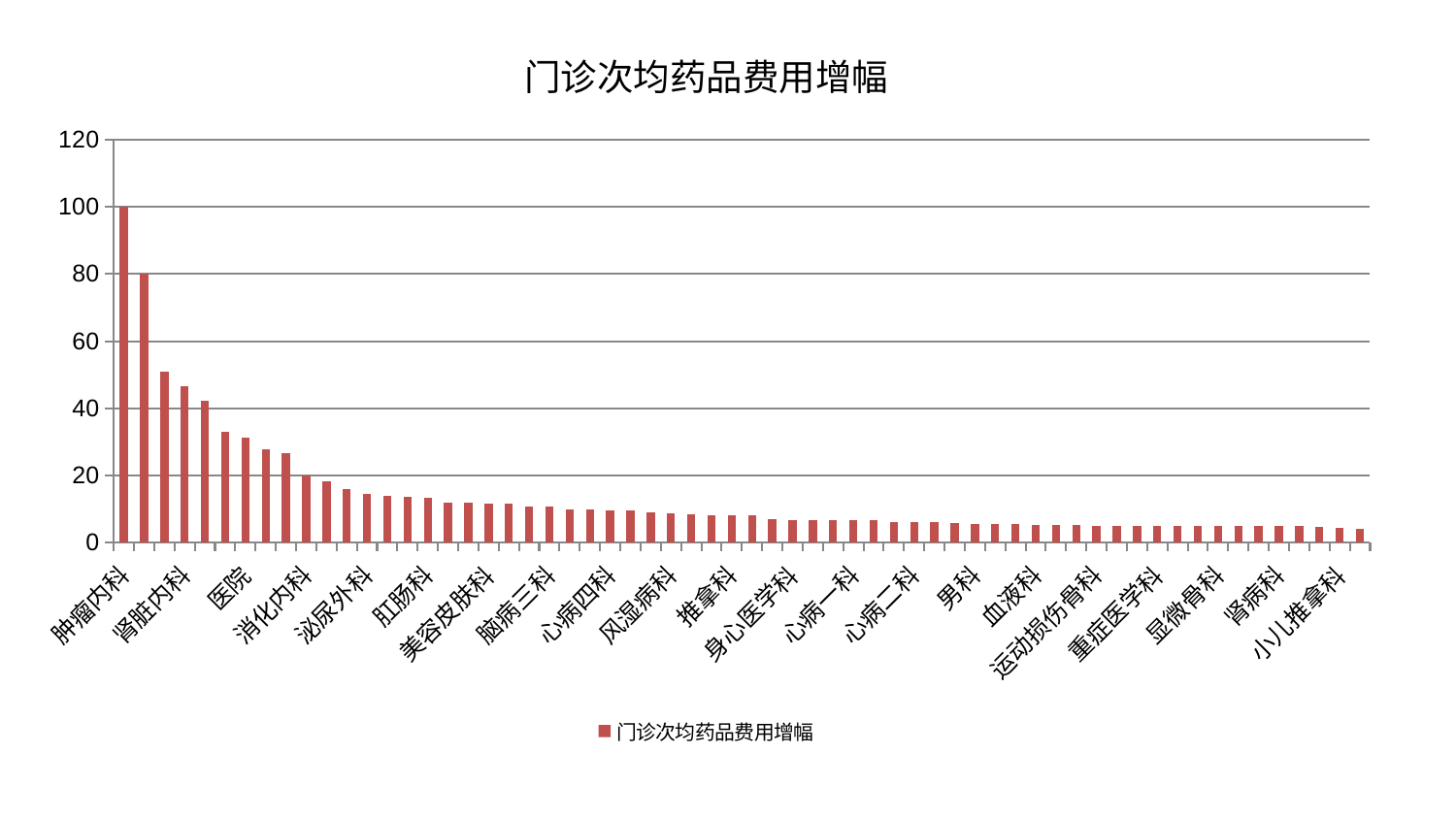

### Chart: 门诊次均药品费用增幅

| Category | 门诊次均药品费用增幅 |
|---|---|
| 肿瘤内科 | 100.0 |
| 肝胆外科 | 80.14675763455206 |
| 内分泌科 | 51.05336748616364 |
| 肾脏内科 | 46.45645010709765 |
| 针灸科 | 42.15311242397402 |
| 妇二科 | 33.014761278120694 |
| 医院 | 31.388188785740056 |
| 胸外科 | 27.710981147493634 |
| 普通外科 | 26.710232271324152 |
| 消化内科 | 20.124535096843708 |
| 关节骨科 | 18.2400478919458 |
| 老年医学科 | 16.02449791554657 |
| 泌尿外科 | 14.633571695773565 |
| 呼吸内科 | 14.008938021986559 |
| 心病三科 | 13.538612212425011 |
| 肛肠科 | 13.405948888264298 |
| 中医外治中心 | 11.877656136716709 |
| 中医经典科 | 11.77519181239222 |
| 美容皮肤科 | 11.700690907273817 |
| 脊柱骨科 | 11.677063111408293 |
| 创伤骨科 | 10.825749307581 |
| 脑病三科 | 10.747489450672507 |
| 口腔科 | 9.896722093716713 |
| 妇科妇二科合并 | 9.833547966260289 |
| 心病四科 | 9.731209952738551 |
| 神经外科 | 9.610893419257557 |
| 东区肾病科 | 8.94384926627598 |
| 风湿病科 | 8.641864797954167 |
| 乳腺甲状腺外科 | 8.35274168738929 |
| 神经内科 | 8.248227978360559 |
| 推拿科 | 8.212506001383677 |
| 微创骨科 | 8.004278414463863 |
| 脾胃科消化科合并 | 7.143507935928328 |
| 身心医学科 | 6.827874342090449 |
| 东区重症医学科 | 6.817151664802104 |
| 治未病中心 | 6.7714215202705965 |
| 心病一科 | 6.722741125957203 |
| 脾胃病科 | 6.676262661789426 |
| 康复科 | 6.252822579555566 |
| 心病二科 | 6.21656855357791 |
| 综合内科 | 6.076889984936411 |
| 耳鼻喉科 | 5.751682146596649 |
| 男科 | 5.599176860376154 |
| 产科 | 5.566033359757394 |
| 心血管内科 | 5.52886482909169 |
| 血液科 | 5.398019951482895 |
| 周围血管科 | 5.370743908177223 |
| 小儿骨科 | 5.134575036921214 |
| 运动损伤骨科 | 5.074859631101196 |
| 脑病一科 | 5.024202509701619 |
| 肝病科 | 5.0168571910151405 |
| 重症医学科 | 5.015883377656274 |
| 妇科 | 5.004688597803143 |
| 眼科 | 4.990220525585453 |
| 显微骨科 | 4.9859427160420156 |
| 皮肤科 | 4.95162900011685 |
| 脑病二科 | 4.924418710201983 |
| 肾病科 | 4.909718445712856 |
| 西区重症医学科 | 4.865751405930456 |
| 骨科 | 4.803602878891442 |
| 小儿推拿科 | 4.2804032366769444 |
| 儿科 | 4.161039666428211 |
264